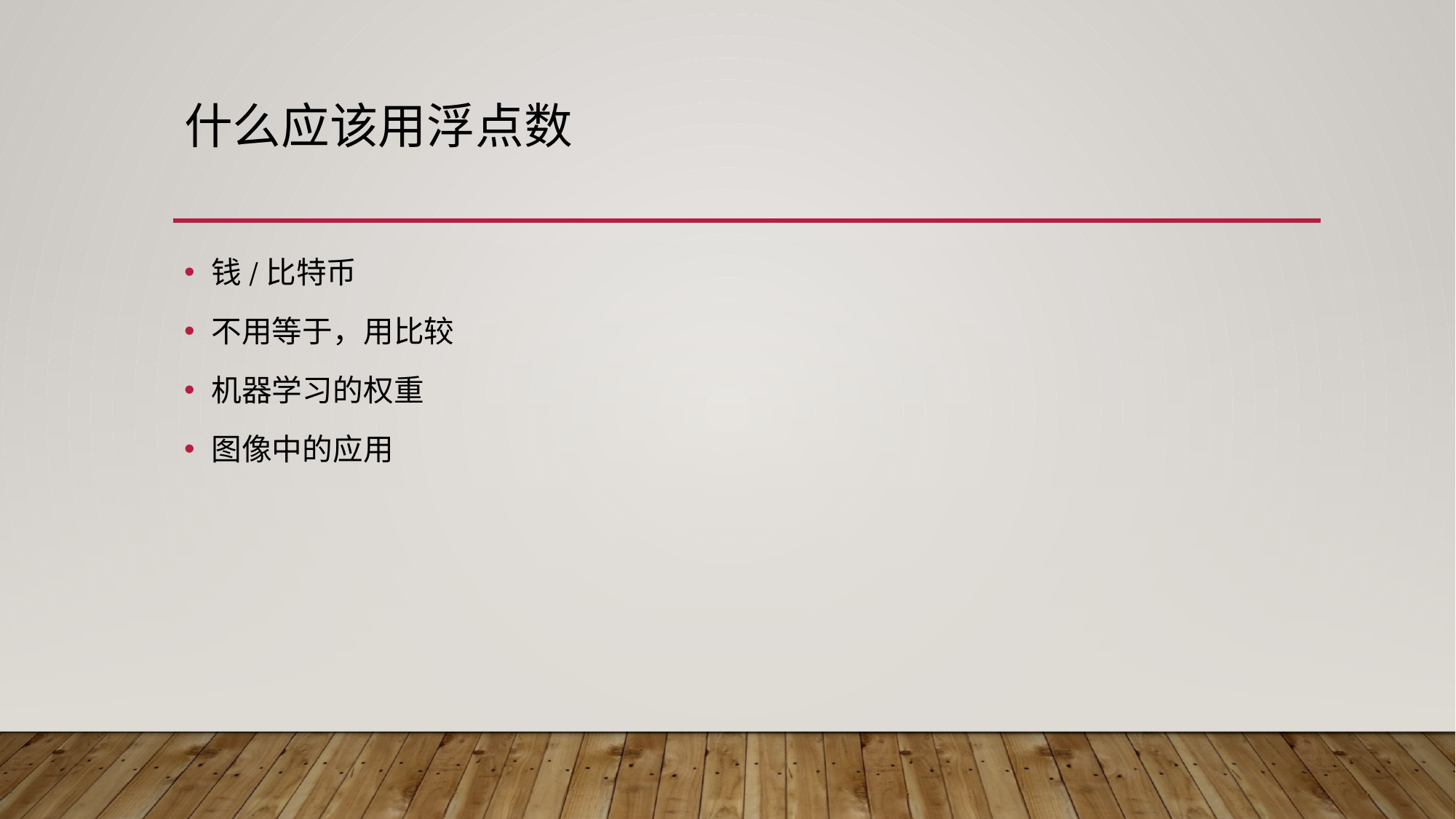

# 什么应该用浮点数
钱/比特币
不用等于，用比较
机器学习的权重
图像中的应用